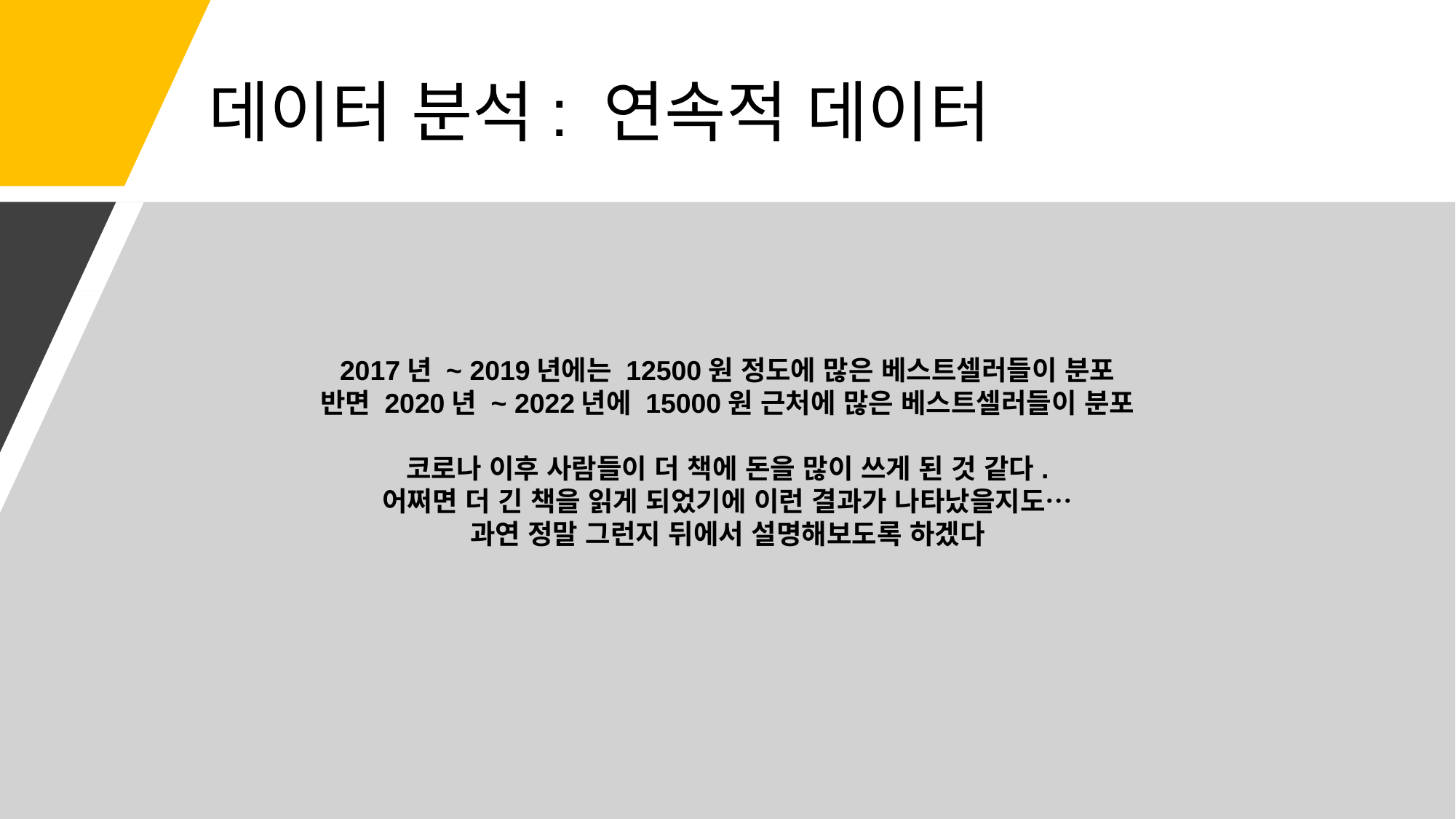

# 데이터 분석: 연속적 데이터

2017년 ~ 2019년에는 12500원 정도에 많은 베스트셀러들이 분포
반면 2020년 ~ 2022년에 15000원 근처에 많은 베스트셀러들이 분포

코로나 이후 사람들이 더 책에 돈을 많이 쓰게 된 것 같다.
어쩌면 더 긴 책을 읽게 되었기에 이런 결과가 나타났을지도…
과연 정말 그런지 뒤에서 설명해보도록 하겠다